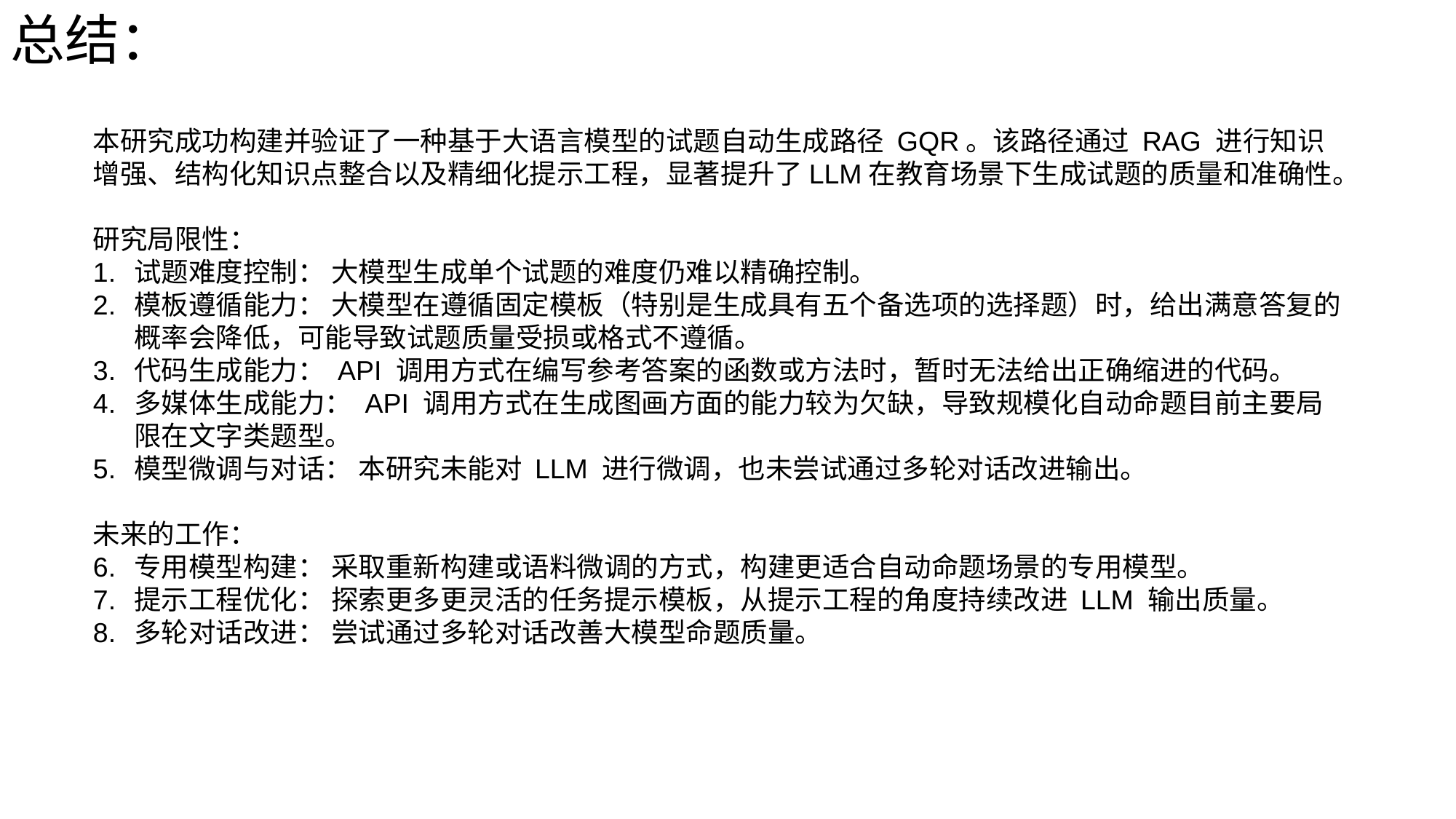

总结：
本研究成功构建并验证了一种基于大语言模型的试题自动生成路径 GQR。该路径通过 RAG 进行知识增强、结构化知识点整合以及精细化提示工程，显著提升了LLM在教育场景下生成试题的质量和准确性。

研究局限性：
试题难度控制： 大模型生成单个试题的难度仍难以精确控制。
模板遵循能力： 大模型在遵循固定模板（特别是生成具有五个备选项的选择题）时，给出满意答复的概率会降低，可能导致试题质量受损或格式不遵循。
代码生成能力： API 调用方式在编写参考答案的函数或方法时，暂时无法给出正确缩进的代码。
多媒体生成能力： API 调用方式在生成图画方面的能力较为欠缺，导致规模化自动命题目前主要局限在文字类题型。
模型微调与对话： 本研究未能对 LLM 进行微调，也未尝试通过多轮对话改进输出。

未来的工作：
专用模型构建： 采取重新构建或语料微调的方式，构建更适合自动命题场景的专用模型。
提示工程优化： 探索更多更灵活的任务提示模板，从提示工程的角度持续改进 LLM 输出质量。
多轮对话改进： 尝试通过多轮对话改善大模型命题质量。